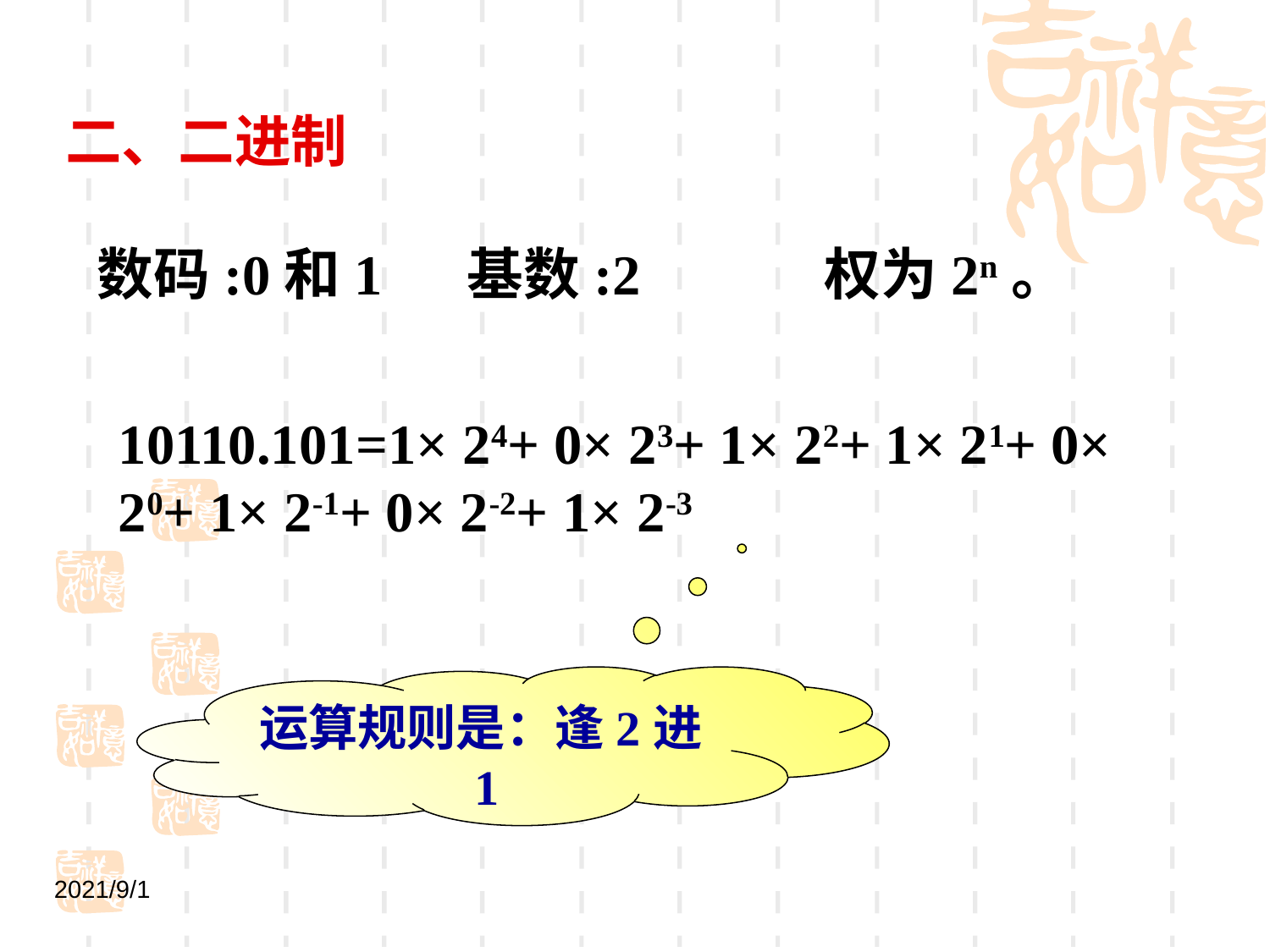

二、二进制
数码:0和1     基数:2            权为2n。
10110.101=1× 24+ 0× 23+ 1× 22+ 1× 21+ 0× 20+ 1× 2-1+ 0× 2-2+ 1× 2-3
运算规则是：逢2进1
2021/9/1